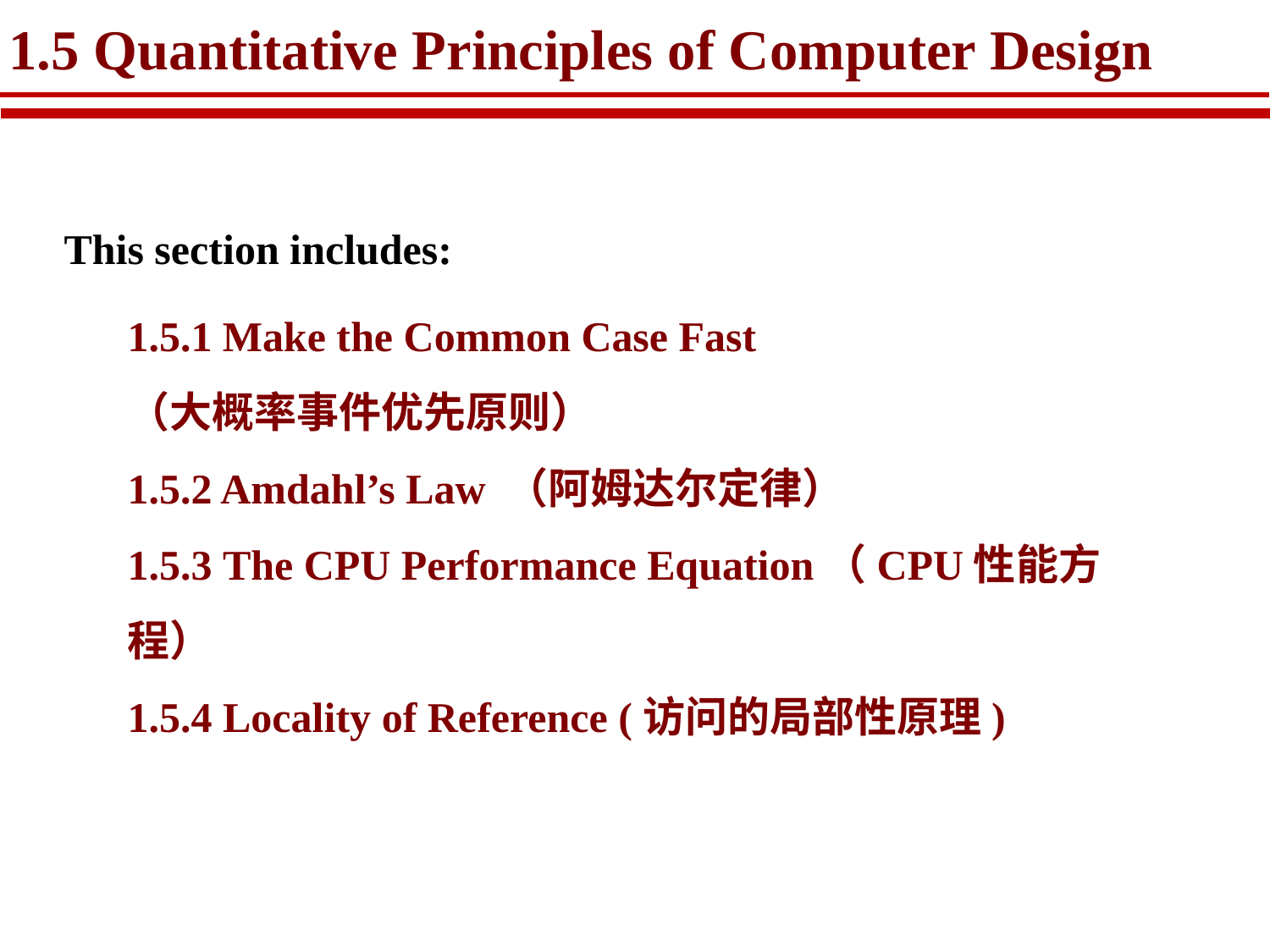

# 1.5 Quantitative Principles of Computer Design
This section includes:
1.5.1 Make the Common Case Fast
（大概率事件优先原则）
1.5.2 Amdahl’s Law （阿姆达尔定律）
1.5.3 The CPU Performance Equation（CPU性能方程）
1.5.4 Locality of Reference (访问的局部性原理)